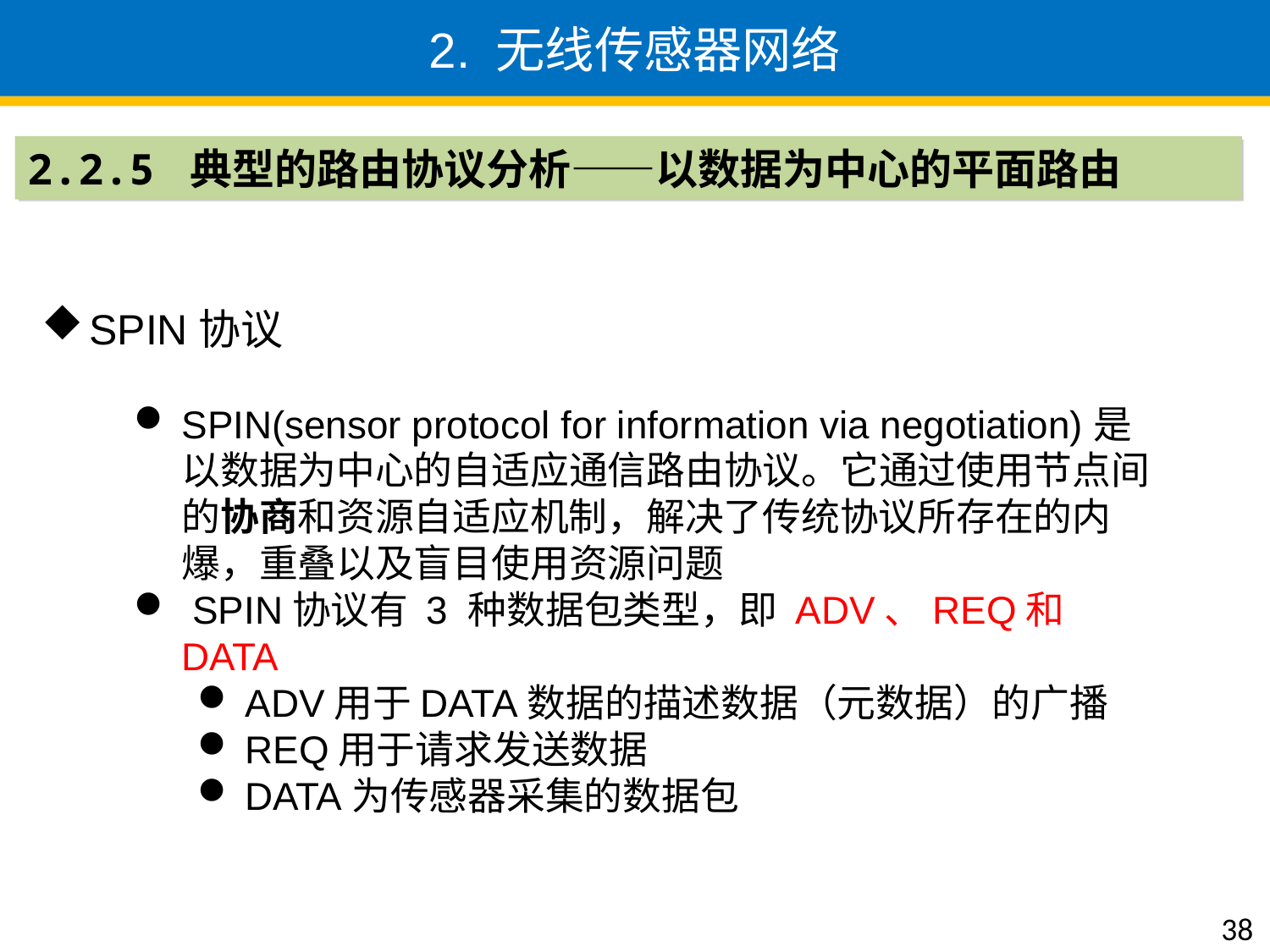

2. 无线传感器网络
2.2.5 典型的路由协议分析——以数据为中心的平面路由
SPIN协议

SPIN(sensor protocol for information via negotiation)是以数据为中心的自适应通信路由协议。它通过使用节点间的协商和资源自适应机制，解决了传统协议所存在的内爆，重叠以及盲目使用资源问题
 SPIN协议有 3 种数据包类型，即 ADV、REQ和 DATA
ADV用于DATA数据的描述数据（元数据）的广播
REQ用于请求发送数据
DATA为传感器采集的数据包
38